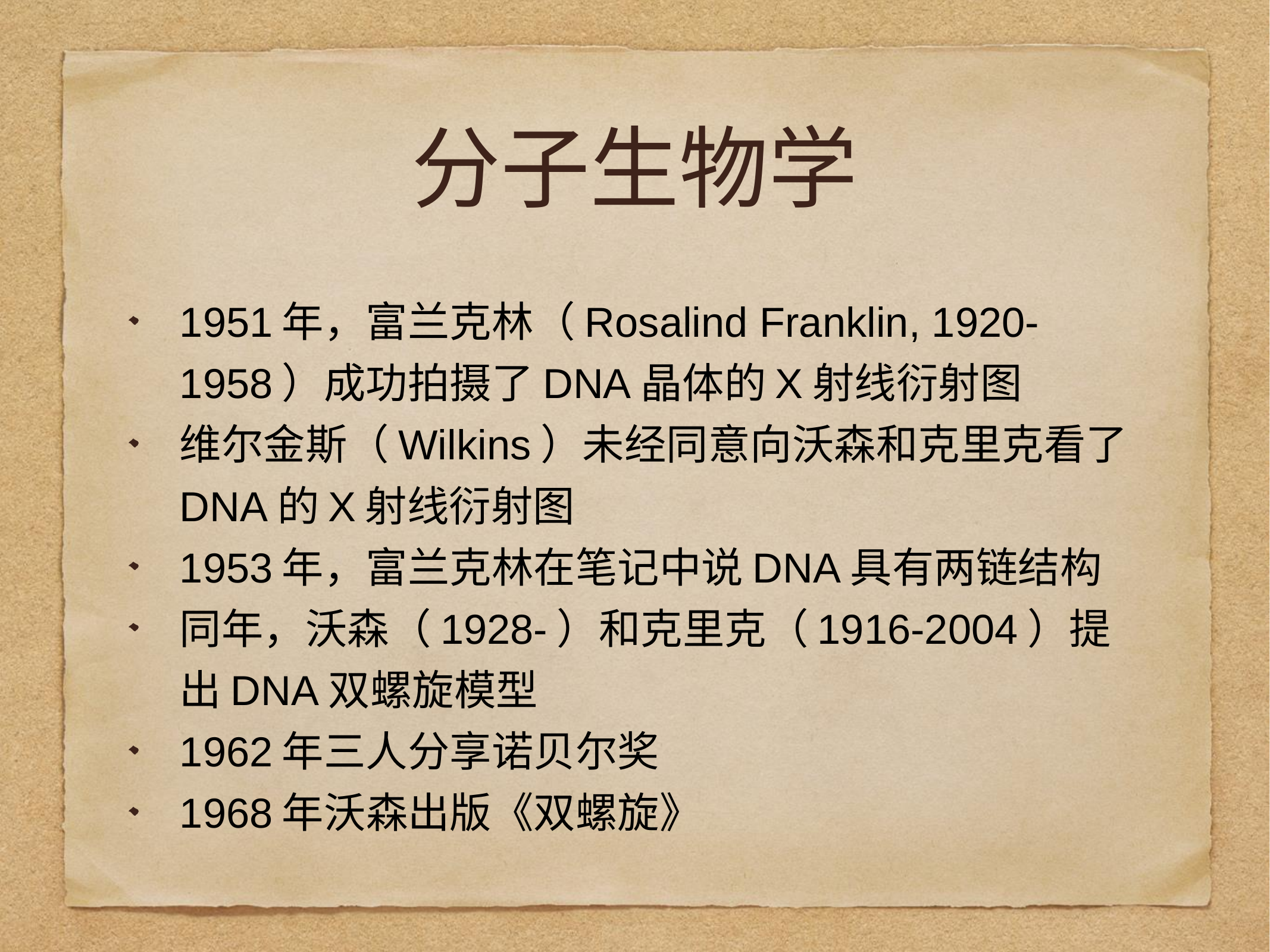

# 分子生物学
1951年，富兰克林（Rosalind Franklin, 1920-1958）成功拍摄了DNA晶体的X射线衍射图
维尔金斯（Wilkins）未经同意向沃森和克里克看了DNA的X射线衍射图
1953年，富兰克林在笔记中说DNA具有两链结构
同年，沃森（1928-）和克里克（1916-2004）提出DNA双螺旋模型
1962年三人分享诺贝尔奖
1968年沃森出版《双螺旋》